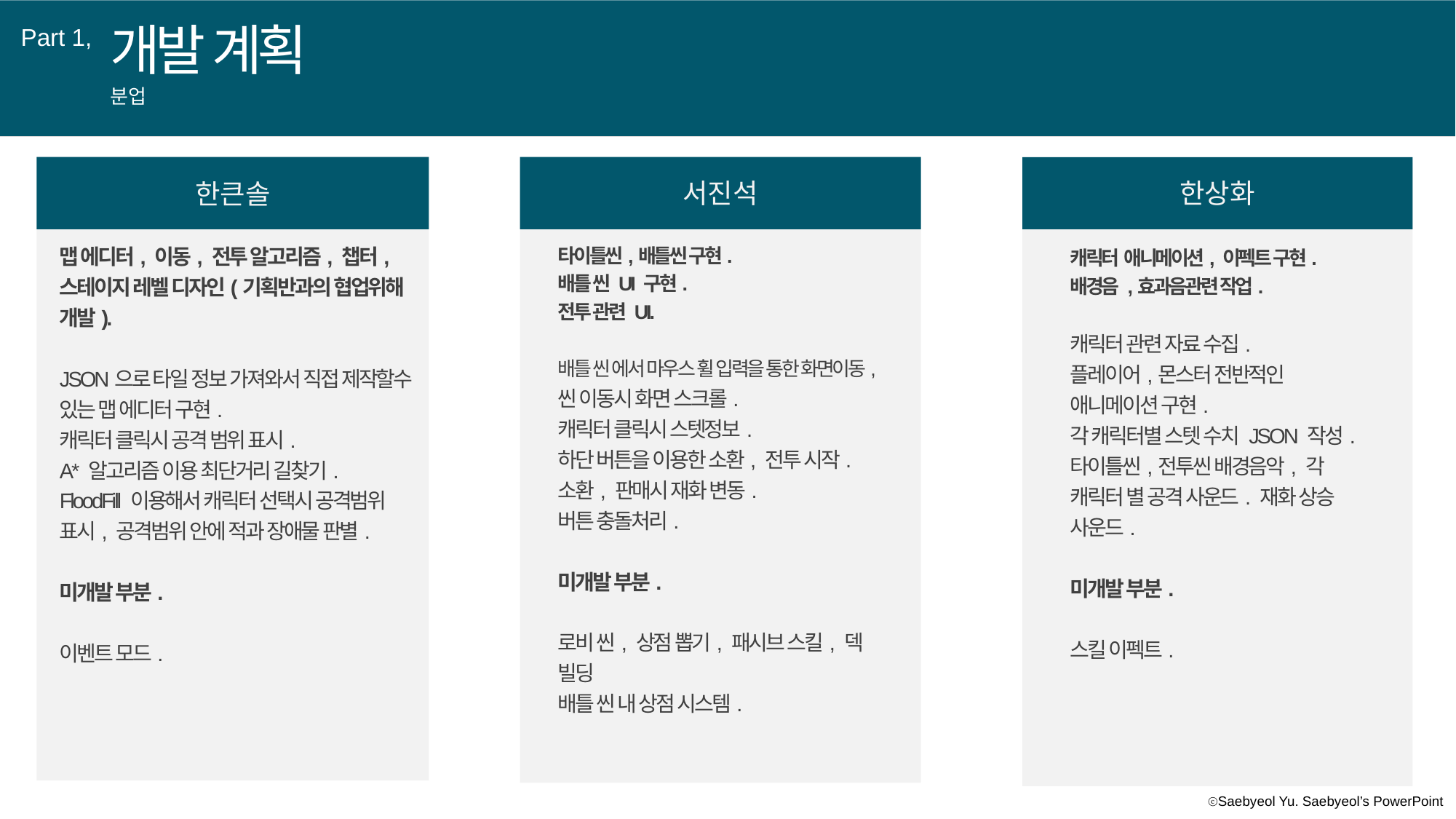

개발 계획
Part 1,
분업

서진석
한상화
한큰솔
맵 에디터, 이동, 전투 알고리즘, 챕터, 스테이지 레벨 디자인(기획반과의 협업위해 개발).

JSON으로 타일 정보 가져와서 직접 제작할수 있는 맵 에디터 구현.
캐릭터 클릭시 공격 범위 표시.
A* 알고리즘 이용 최단거리 길찾기.
FloodFill 이용해서 캐릭터 선택시 공격범위 표시, 공격범위 안에 적과 장애물 판별.

미개발 부분.

이벤트 모드.
타이틀씬,배틀씬 구현.
배틀 씬 UI 구현.
전투 관련 UI.

배틀 씬 에서 마우스 휠 입력을 통한 화면이동, 씬 이동시 화면 스크롤.
캐릭터 클릭시 스텟정보.
하단 버튼을 이용한 소환, 전투 시작.
소환, 판매시 재화 변동.
버튼 충돌처리.

미개발 부분.

로비 씬, 상점 뽑기, 패시브 스킬, 덱 빌딩
배틀 씬 내 상점 시스템.
캐릭터  애니메이션, 이펙트 구현.
배경음 ,효과음관련 작업.

캐릭터 관련 자료 수집.
플레이어,몬스터 전반적인 애니메이션 구현.
각 캐릭터별 스텟 수치 JSON 작성.
타이틀씬,전투씬 배경음악, 각 캐릭터 별 공격 사운드. 재화 상승 사운드.

미개발 부분.

스킬 이펙트.